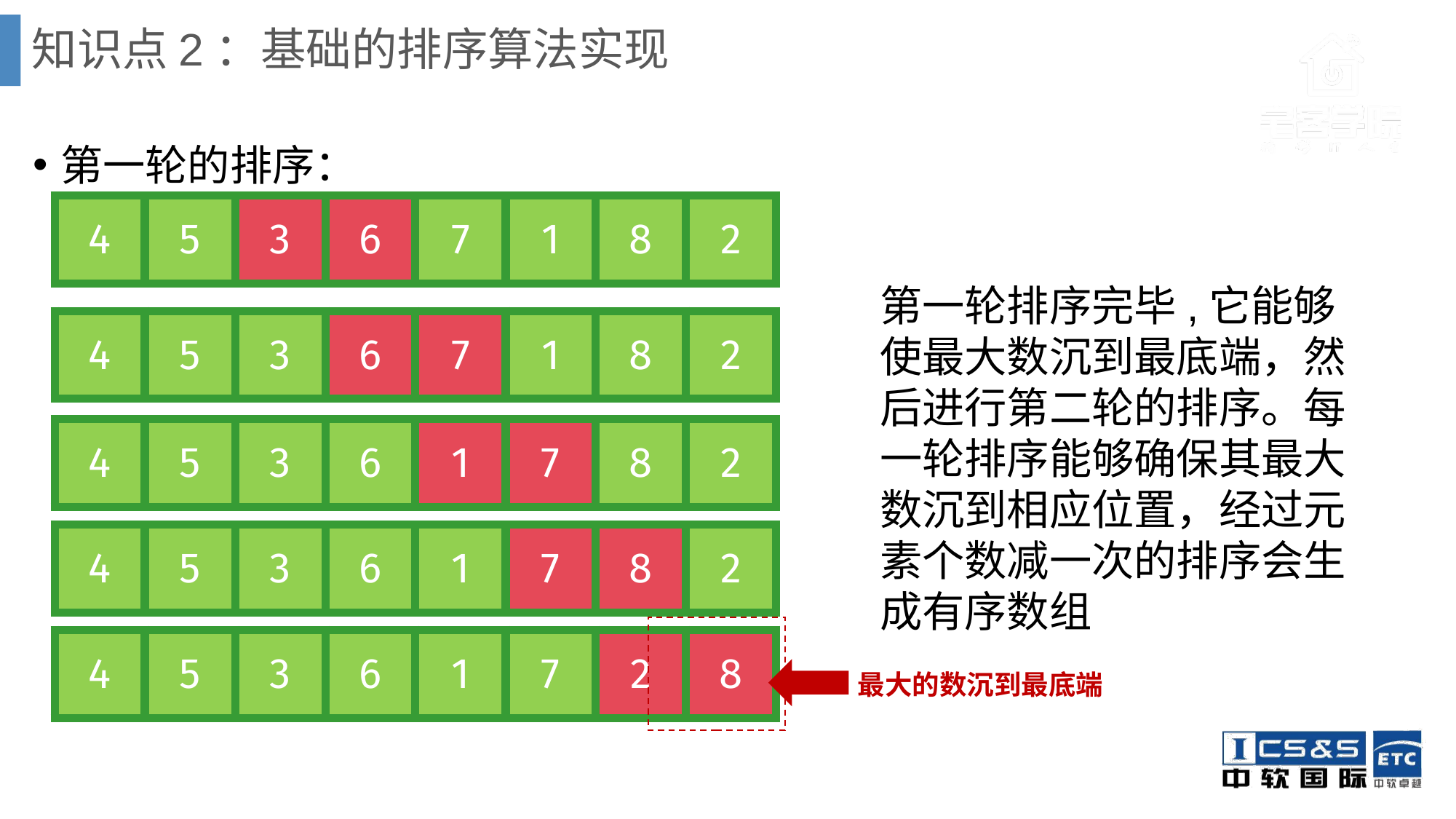

# 知识点2：基础的排序算法实现
第一轮的排序：

| 4 | 5 | 3 | 6 | 7 | 1 | 8 | 2 |
| --- | --- | --- | --- | --- | --- | --- | --- |
第一轮排序完毕,它能够使最大数沉到最底端，然后进行第二轮的排序。每一轮排序能够确保其最大数沉到相应位置，经过元素个数减一次的排序会生成有序数组
| 4 | 5 | 3 | 6 | 7 | 1 | 8 | 2 |
| --- | --- | --- | --- | --- | --- | --- | --- |
| 4 | 5 | 3 | 6 | 1 | 7 | 8 | 2 |
| --- | --- | --- | --- | --- | --- | --- | --- |
| 4 | 5 | 3 | 6 | 1 | 7 | 8 | 2 |
| --- | --- | --- | --- | --- | --- | --- | --- |

| 4 | 5 | 3 | 6 | 1 | 7 | 2 | 8 |
| --- | --- | --- | --- | --- | --- | --- | --- |

最大的数沉到最底端